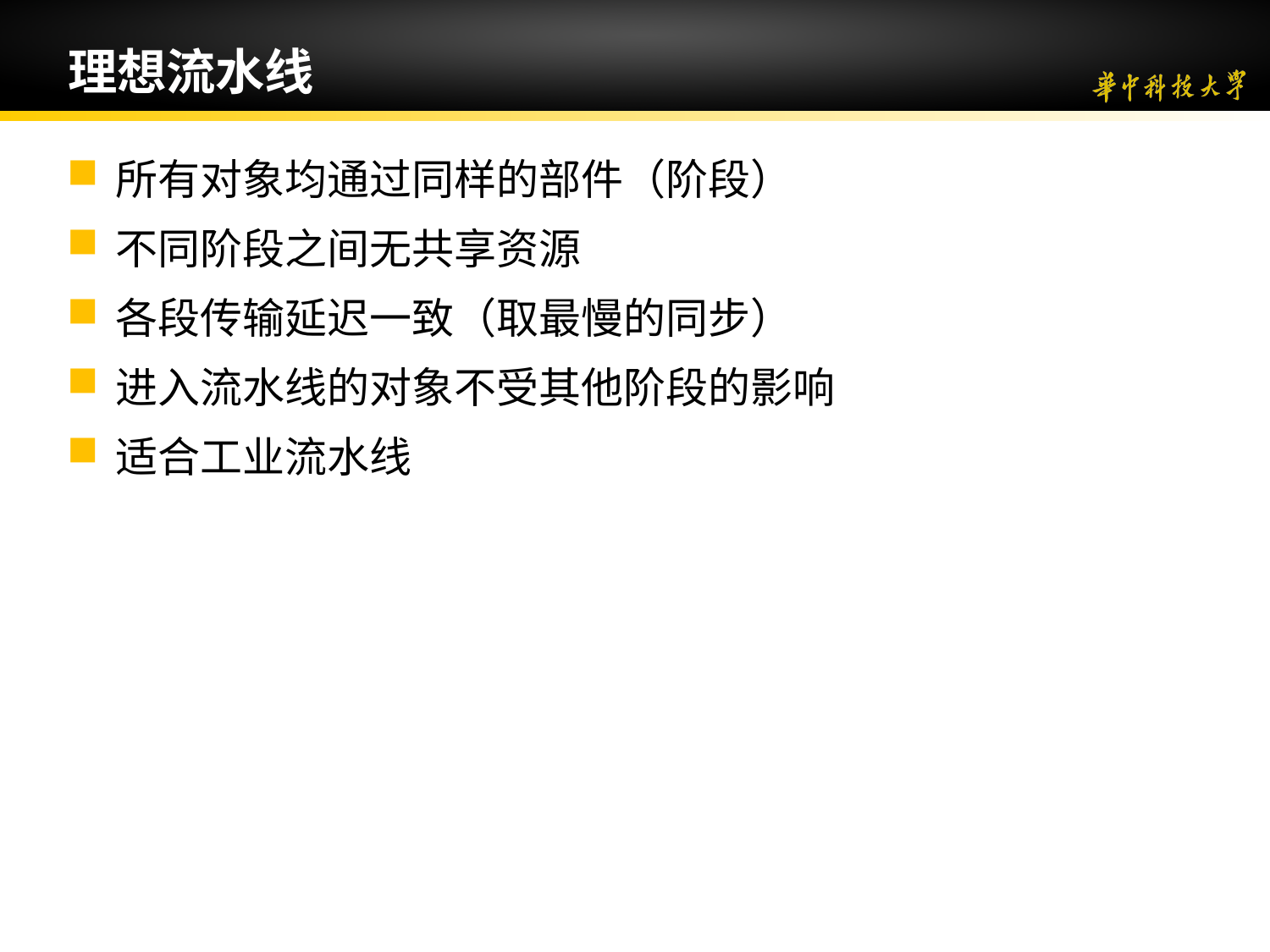

# 理想流水线
所有对象均通过同样的部件（阶段）
不同阶段之间无共享资源
各段传输延迟一致（取最慢的同步）
进入流水线的对象不受其他阶段的影响
适合工业流水线